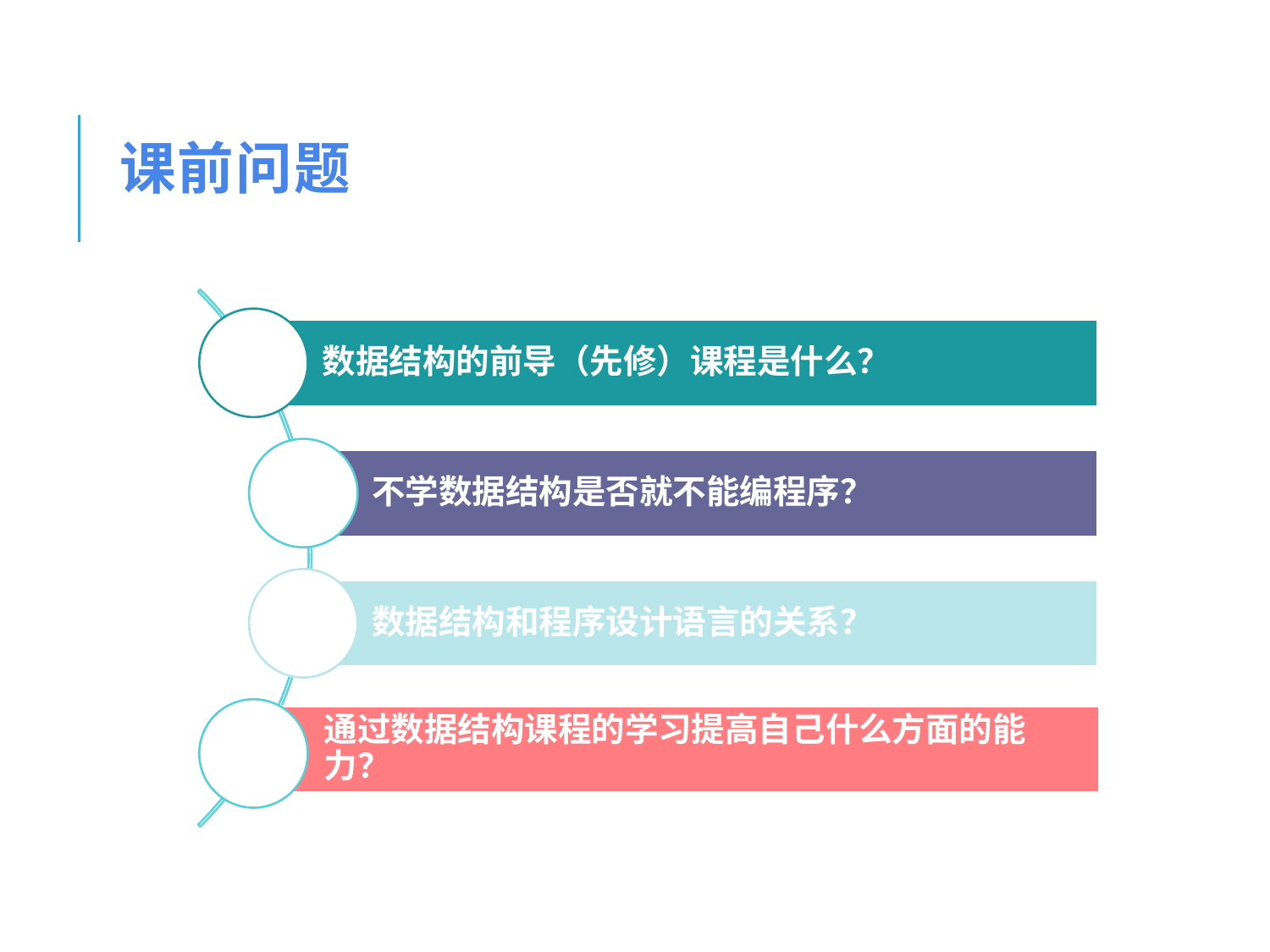

# 课前问题
数据结构的前导（先修）课程是什么？
不学数据结构是否就不能编程序？
数据结构和程序设计语言的关系？
通过数据结构课程的学习提高自己什么方面的能力？